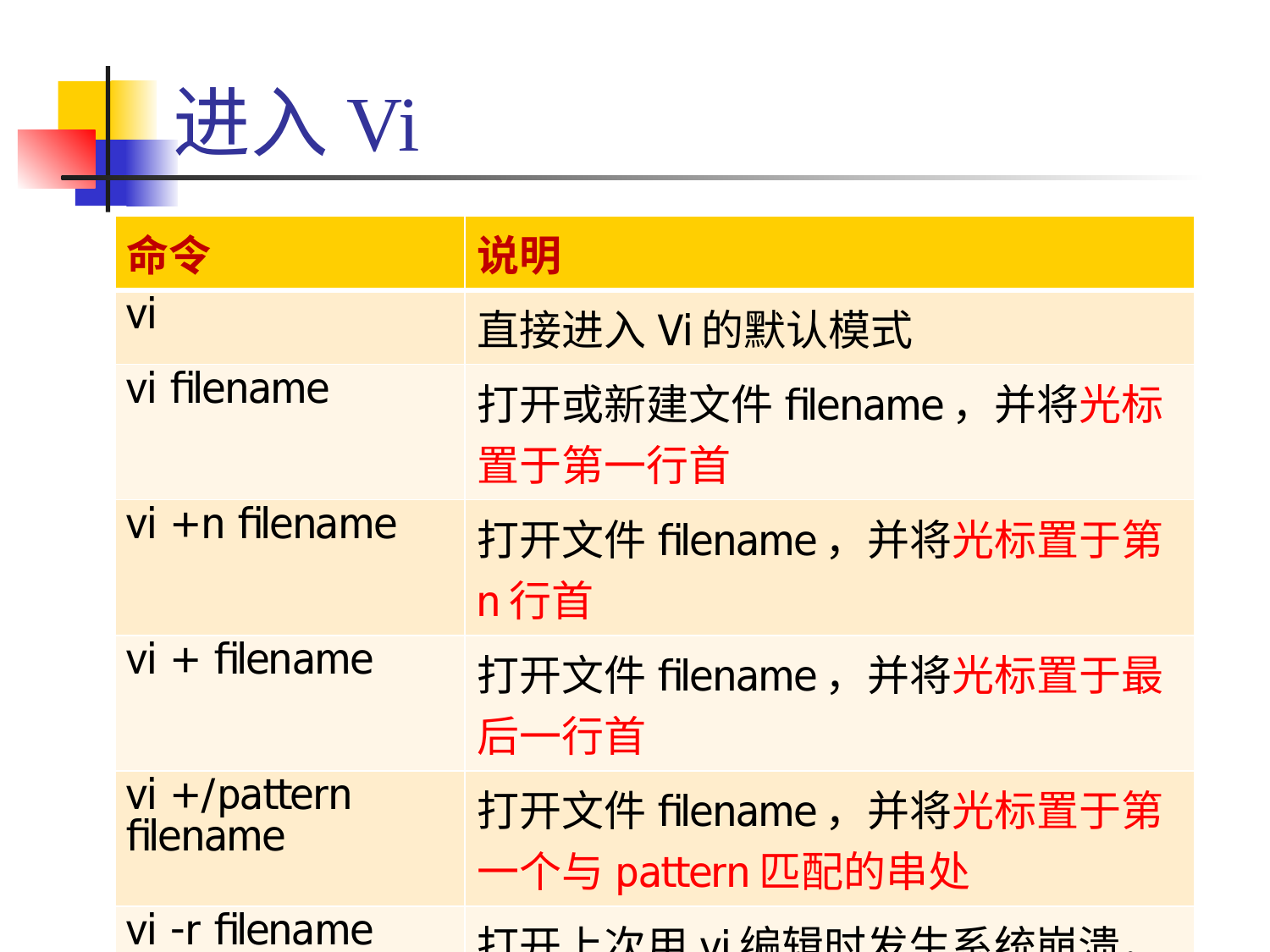

# 进入Vi
| 命令 | 说明 |
| --- | --- |
| vi | 直接进入Vi的默认模式 |
| vi filename | 打开或新建文件filename，并将光标置于第一行首 |
| vi +n filename | 打开文件filename，并将光标置于第n行首 |
| vi + filename | 打开文件filename，并将光标置于最后一行首 |
| vi +/pattern filename | 打开文件filename，并将光标置于第一个与pattern匹配的串处 |
| vi -r filename | 打开上次用vi编辑时发生系统崩溃，恢复filename |